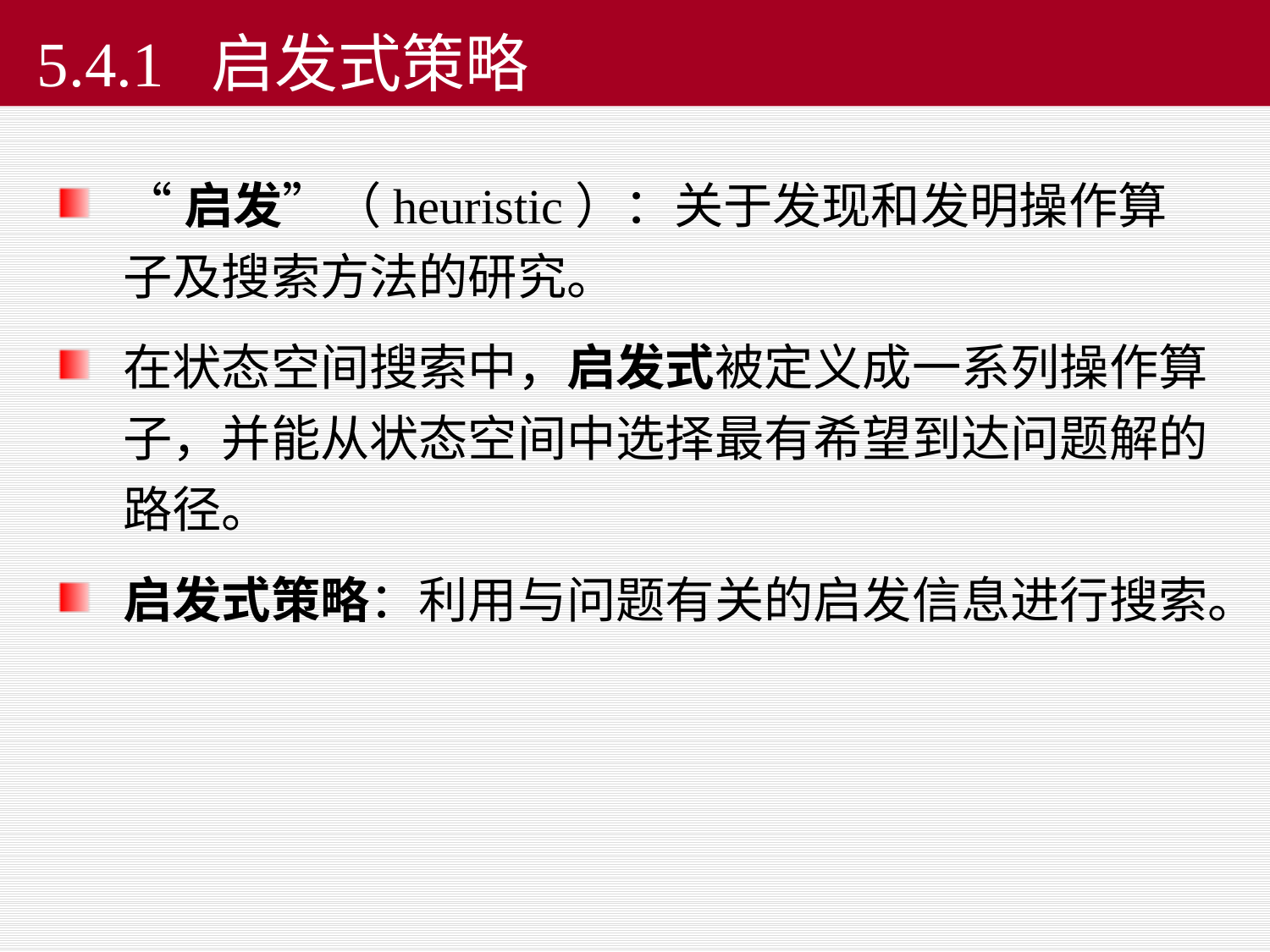

# 5.4.1  启发式策略
“启发”（heuristic）：关于发现和发明操作算子及搜索方法的研究。
在状态空间搜索中，启发式被定义成一系列操作算子，并能从状态空间中选择最有希望到达问题解的路径。
启发式策略：利用与问题有关的启发信息进行搜索。
70